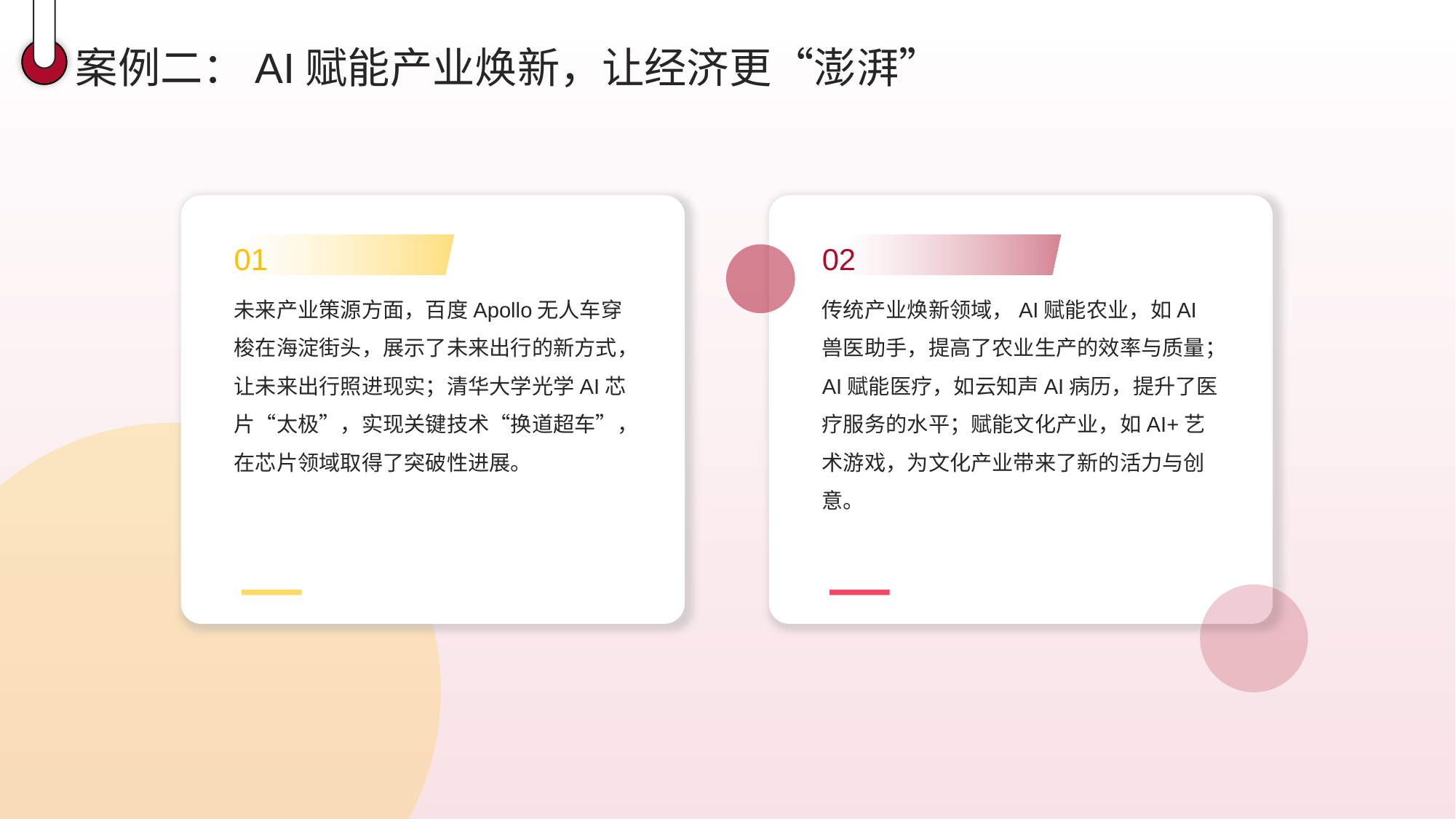

案例二：AI赋能产业焕新，让经济更“澎湃”

01
02

未来产业策源方面，百度Apollo无人车穿梭在海淀街头，展示了未来出行的新方式，让未来出行照进现实；清华大学光学AI芯片“太极”，实现关键技术“换道超车”，在芯片领域取得了突破性进展。
传统产业焕新领域，AI赋能农业，如AI兽医助手，提高了农业生产的效率与质量；AI赋能医疗，如云知声AI病历，提升了医疗服务的水平；赋能文化产业，如AI+艺术游戏，为文化产业带来了新的活力与创意。